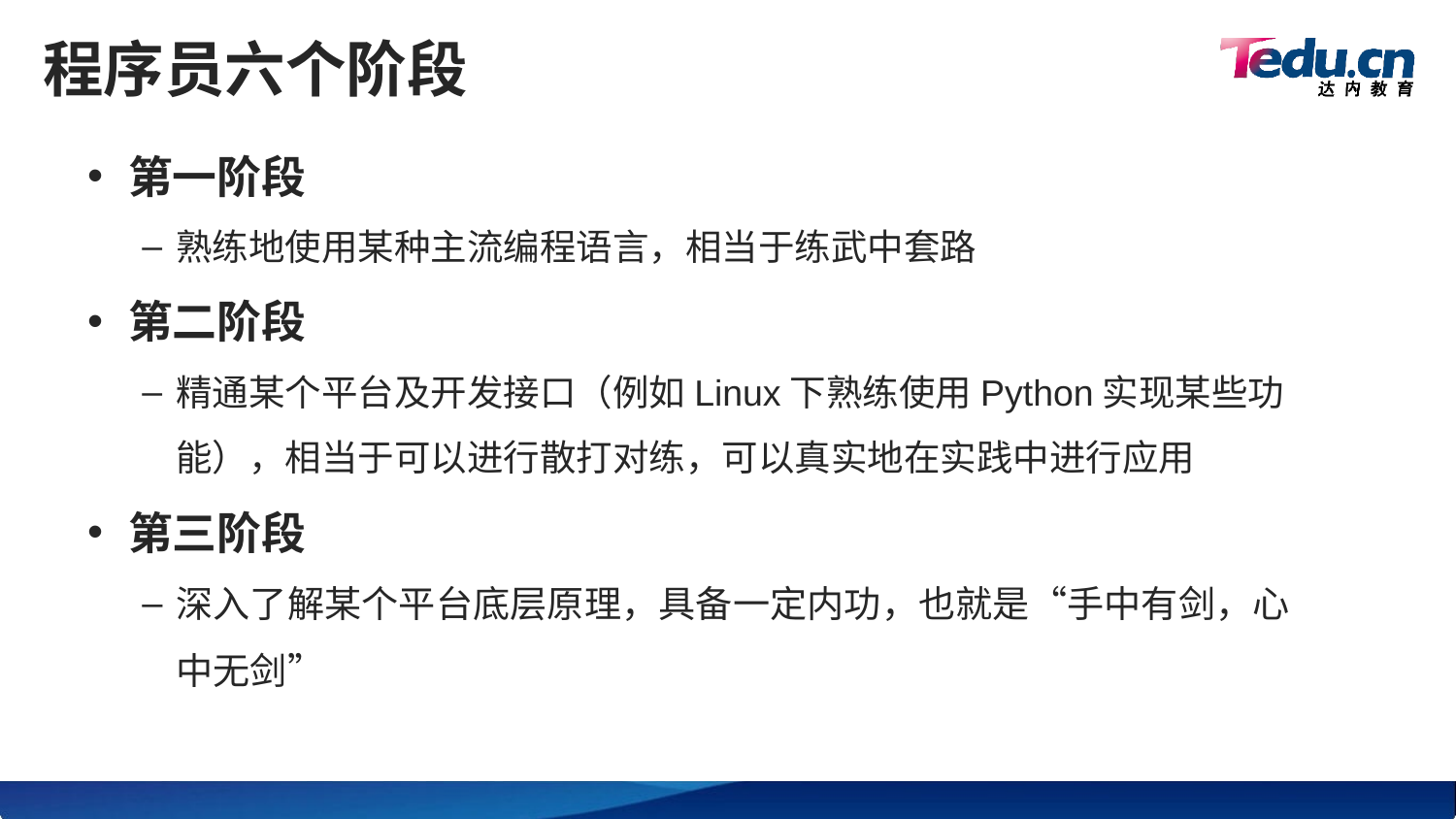

# 程序员六个阶段
第一阶段
熟练地使用某种主流编程语言，相当于练武中套路
第二阶段
精通某个平台及开发接口（例如Linux下熟练使用Python实现某些功能），相当于可以进行散打对练，可以真实地在实践中进行应用
第三阶段
深入了解某个平台底层原理，具备一定内功，也就是“手中有剑，心中无剑”